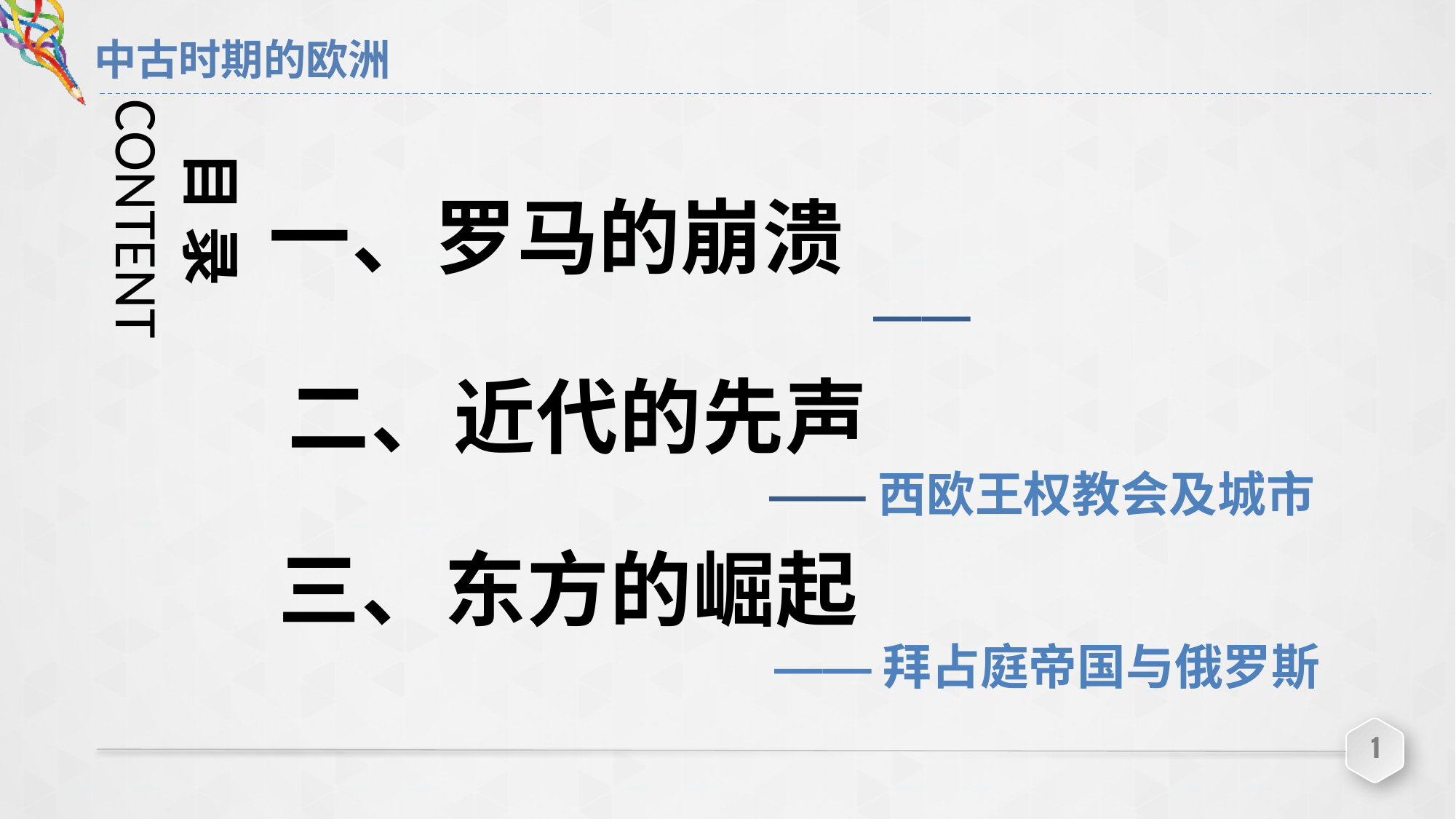

# 中古时期的欧洲
目 录
CONTENT
  一、罗马的崩溃
                     ——
二、近代的先声
 ——西欧王权教会及城市
三、东方的崛起
                  ——拜占庭帝国与俄罗斯
1